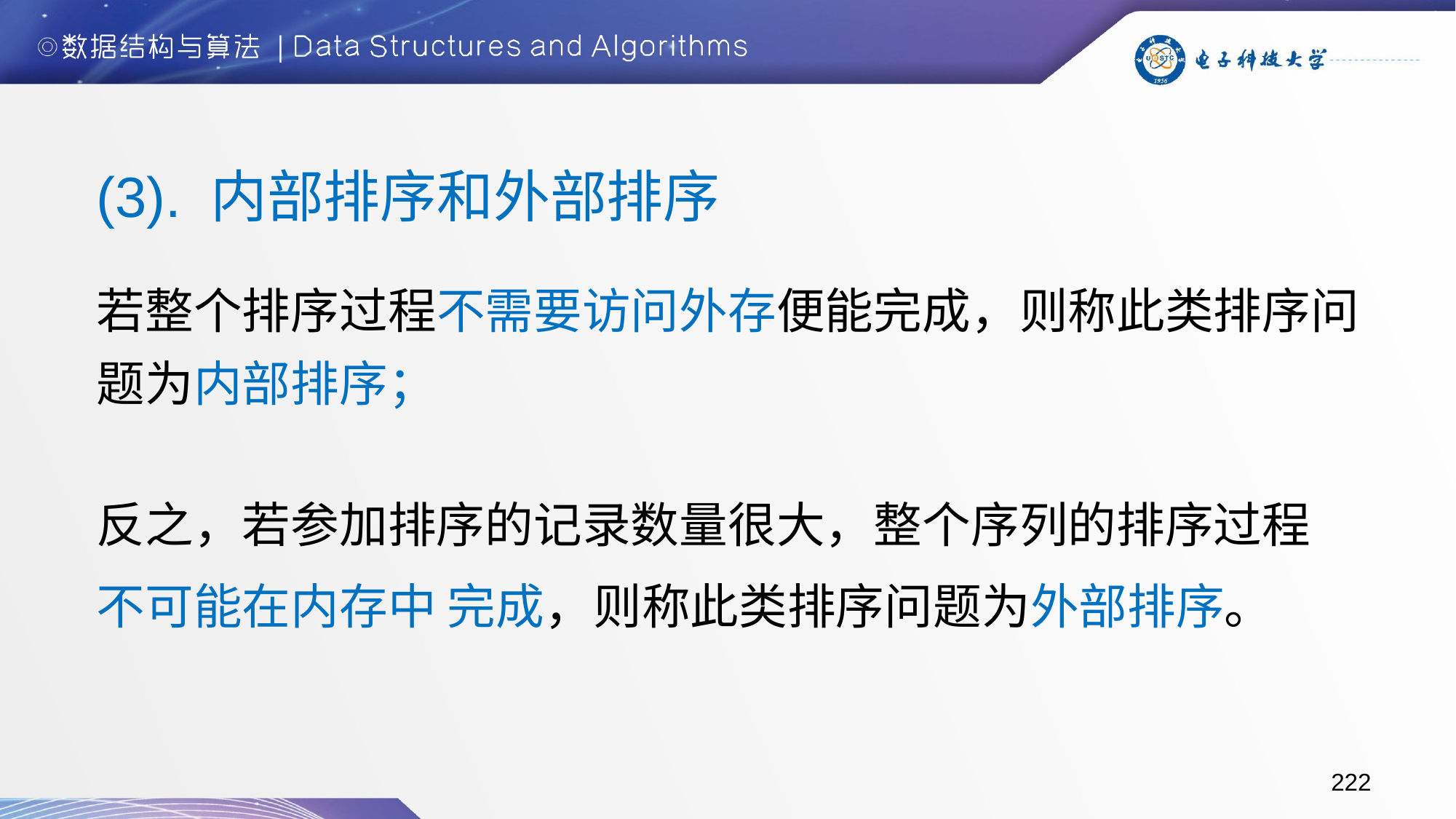

(3). 内部排序和外部排序
若整个排序过程不需要访问外存便能完成，则称此类排序问题为内部排序；
反之，若参加排序的记录数量很大，整个序列的排序过程不可能在内存中 完成，则称此类排序问题为外部排序。
222